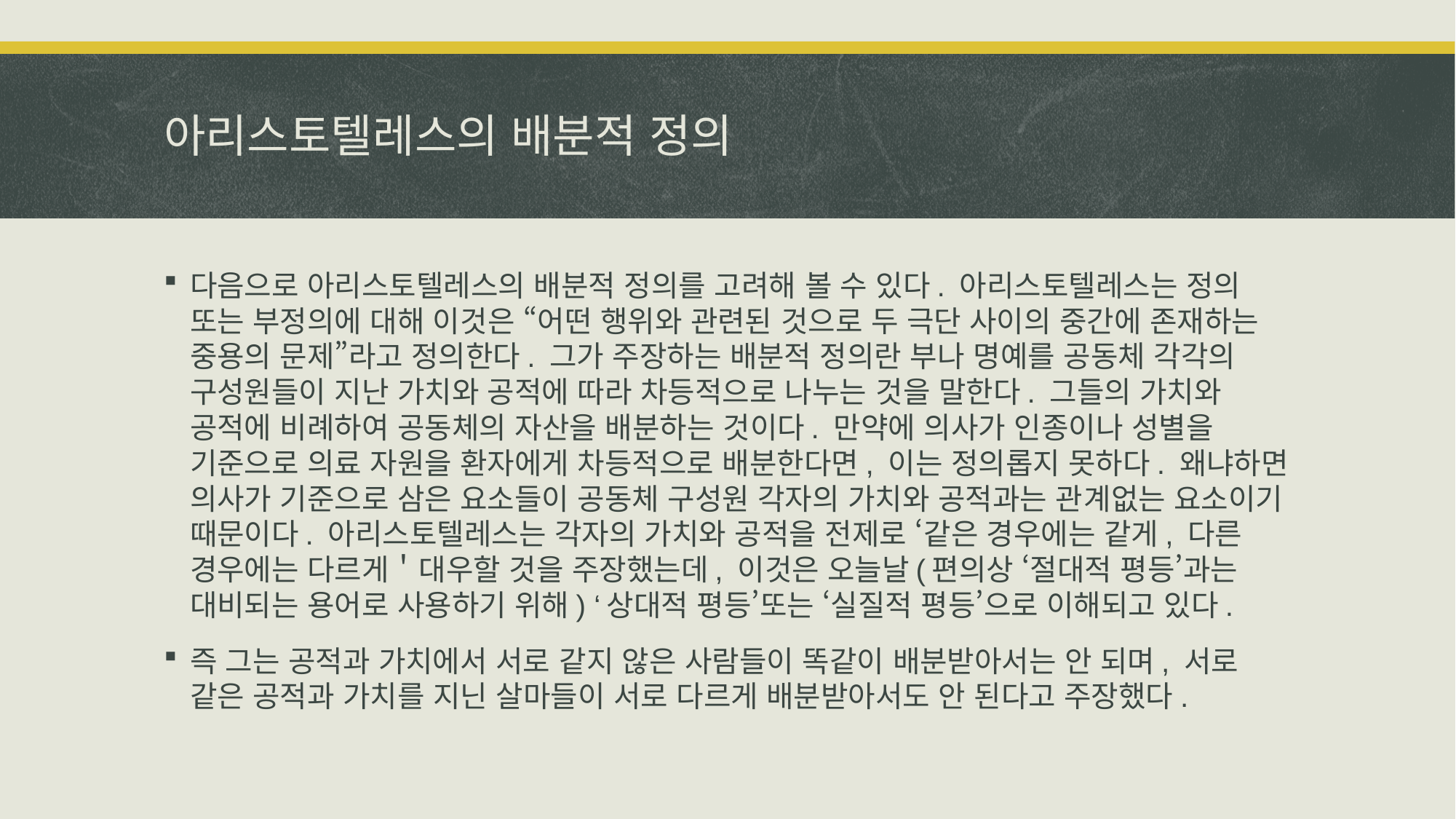

# 아리스토텔레스의 배분적 정의
다음으로 아리스토텔레스의 배분적 정의를 고려해 볼 수 있다. 아리스토텔레스는 정의 또는 부정의에 대해 이것은 “어떤 행위와 관련된 것으로 두 극단 사이의 중간에 존재하는 중용의 문제”라고 정의한다. 그가 주장하는 배분적 정의란 부나 명예를 공동체 각각의 구성원들이 지난 가치와 공적에 따라 차등적으로 나누는 것을 말한다. 그들의 가치와 공적에 비례하여 공동체의 자산을 배분하는 것이다. 만약에 의사가 인종이나 성별을 기준으로 의료 자원을 환자에게 차등적으로 배분한다면, 이는 정의롭지 못하다. 왜냐하면 의사가 기준으로 삼은 요소들이 공동체 구성원 각자의 가치와 공적과는 관계없는 요소이기 때문이다. 아리스토텔레스는 각자의 가치와 공적을 전제로 ‘같은 경우에는 같게, 다른 경우에는 다르게＇대우할 것을 주장했는데, 이것은 오늘날(편의상 ‘절대적 평등’과는 대비되는 용어로 사용하기 위해) ‘상대적 평등’또는 ‘실질적 평등’으로 이해되고 있다.
즉 그는 공적과 가치에서 서로 같지 않은 사람들이 똑같이 배분받아서는 안 되며, 서로 같은 공적과 가치를 지닌 살마들이 서로 다르게 배분받아서도 안 된다고 주장했다.